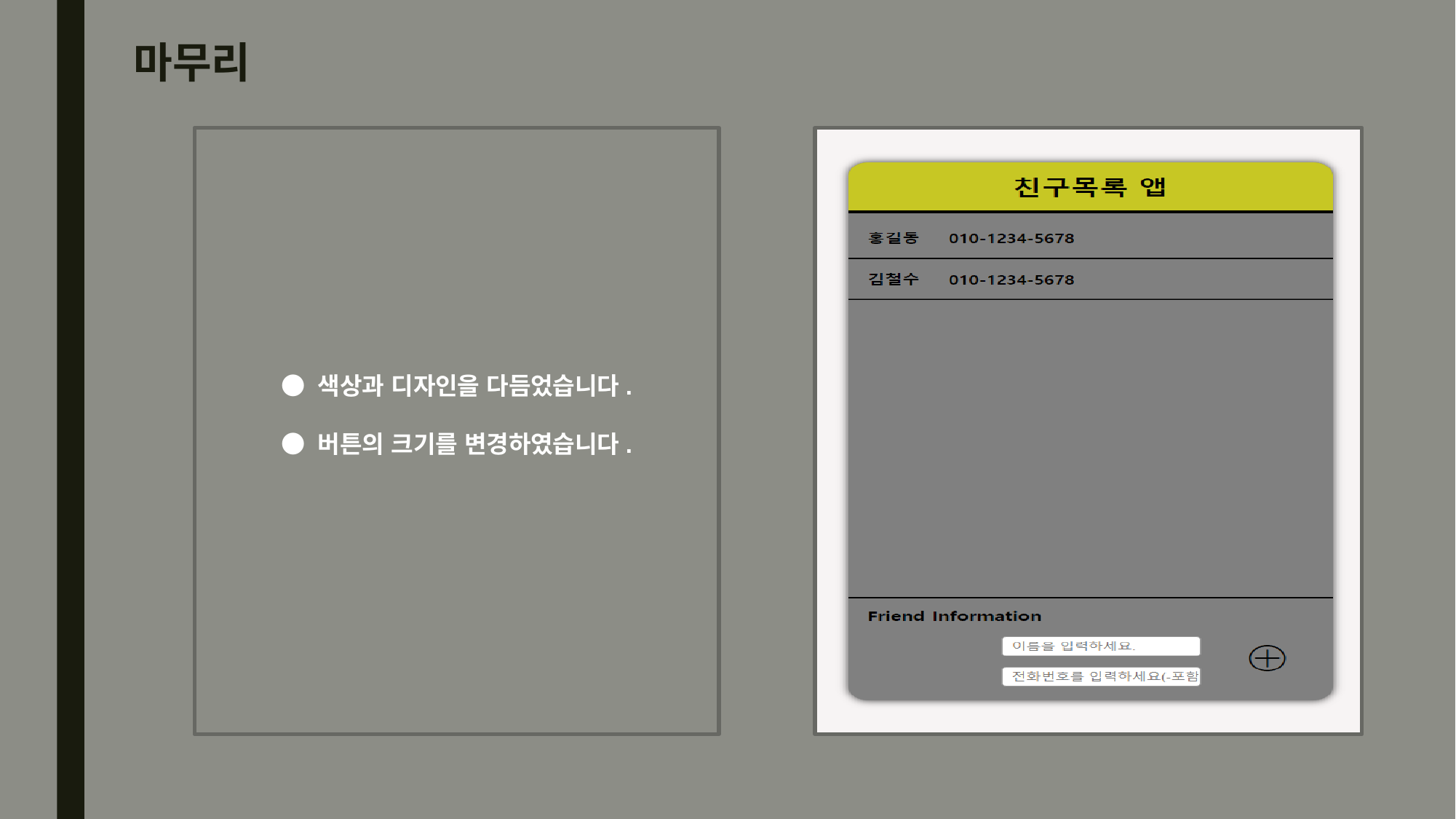

# 마무리

● 색상과 디자인을 다듬었습니다.

● 버튼의 크기를 변경하였습니다.